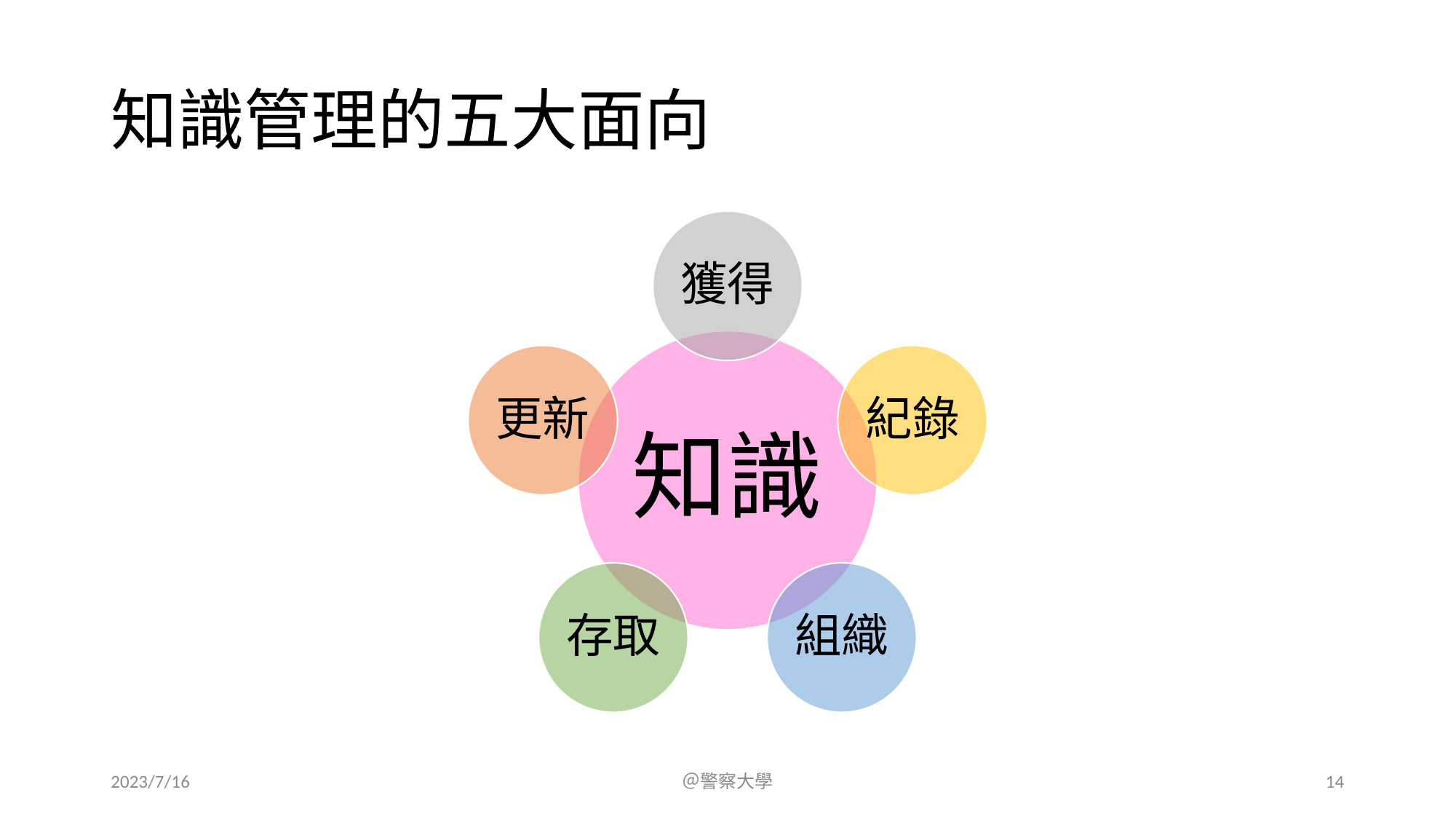

# 知識管理的五大面向
知識
獲得
紀錄
組織
存取
更新
2023/7/16
＠警察大學
14